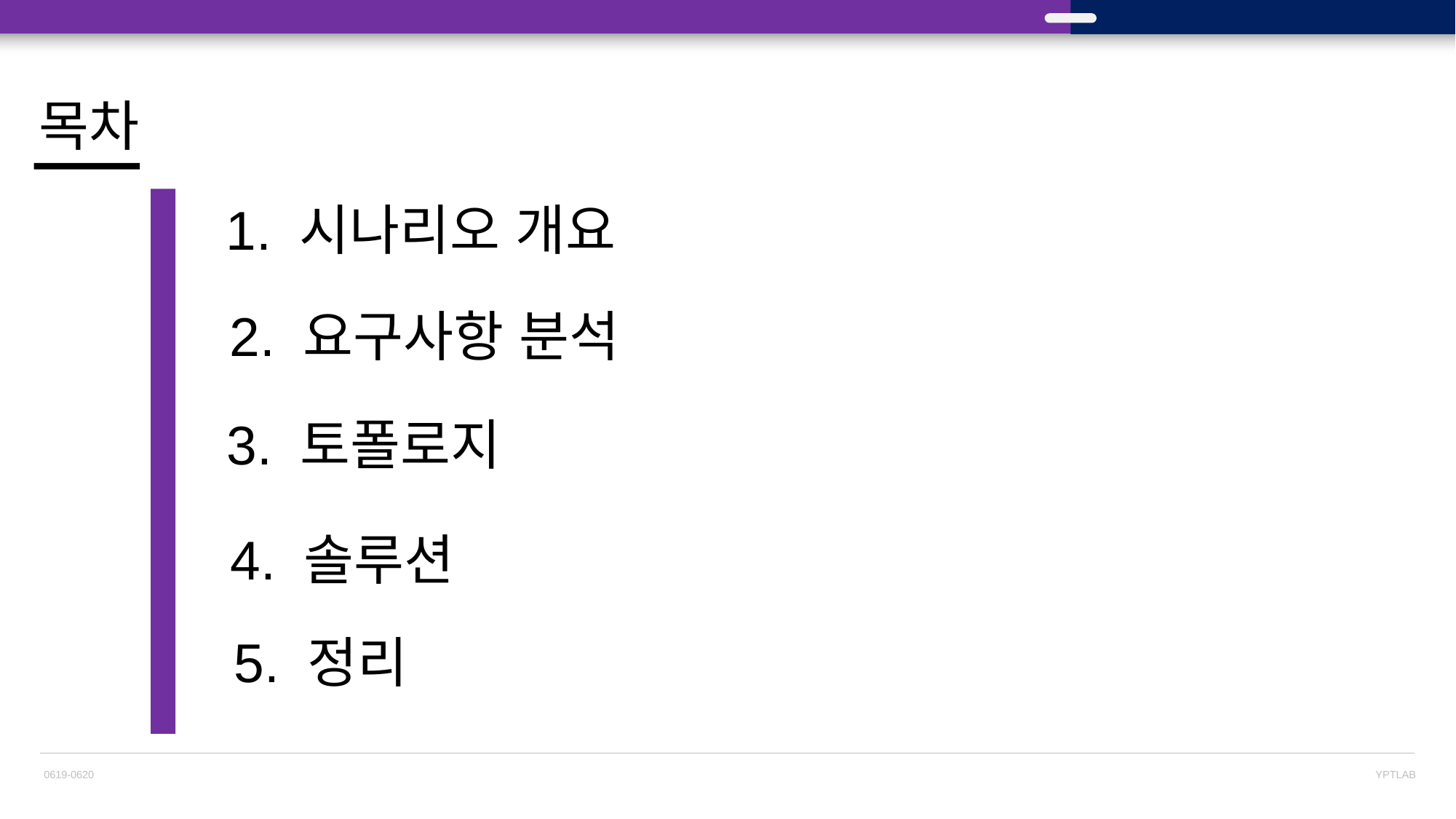

LOGO
프레젠테이션 교육

목차

1. 시나리오 개요
2. 요구사항 분석
3. 토폴로지

4. 솔루션
5. 정리
0619-0620
YPTLAB